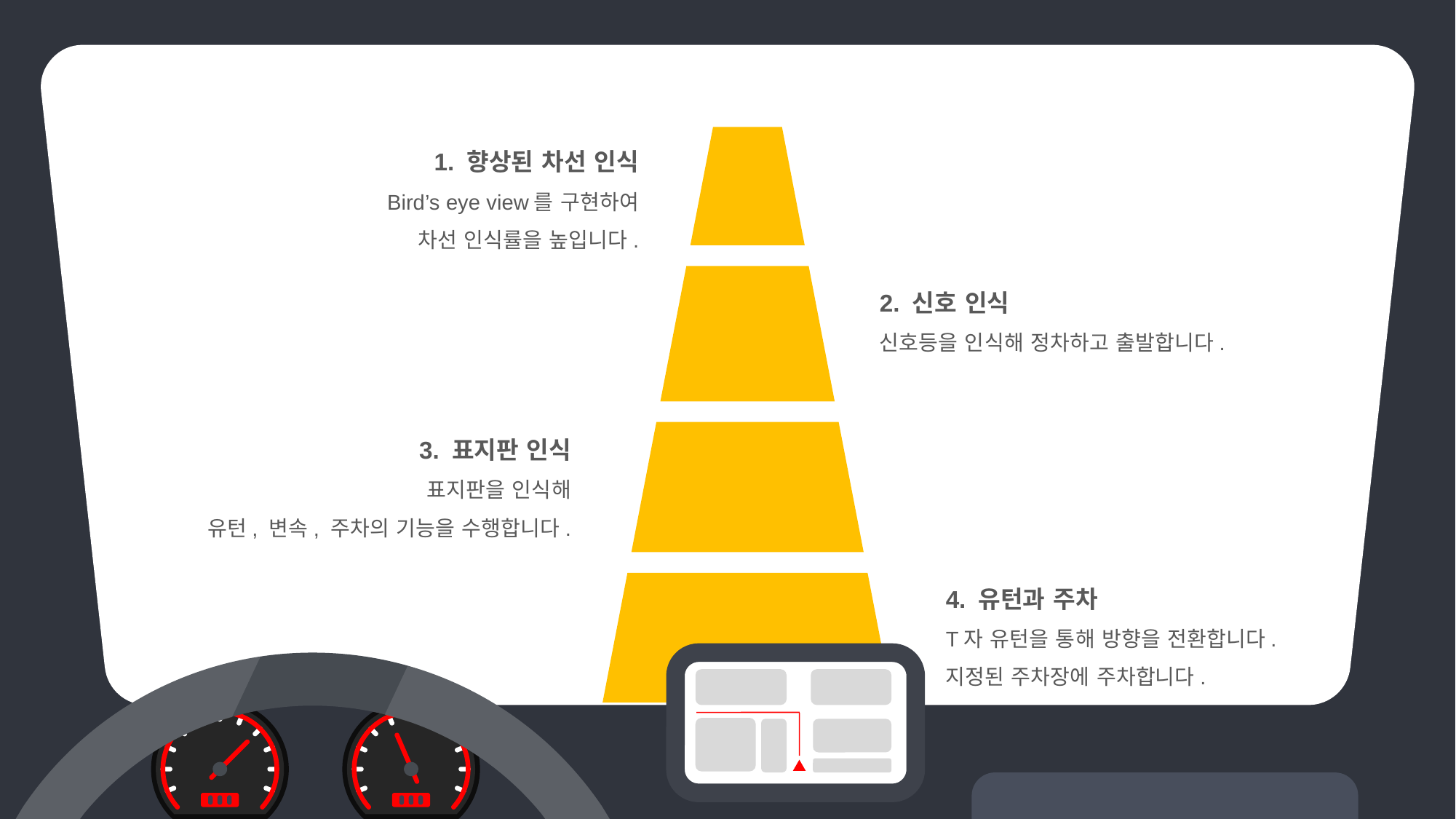

1. 향상된 차선 인식
Bird’s eye view를 구현하여
차선 인식률을 높입니다.

2. 신호 인식
신호등을 인식해 정차하고 출발합니다.
3. 표지판 인식
표지판을 인식해
유턴, 변속, 주차의 기능을 수행합니다.
4. 유턴과 주차
T자 유턴을 통해 방향을 전환합니다.
지정된 주차장에 주차합니다.